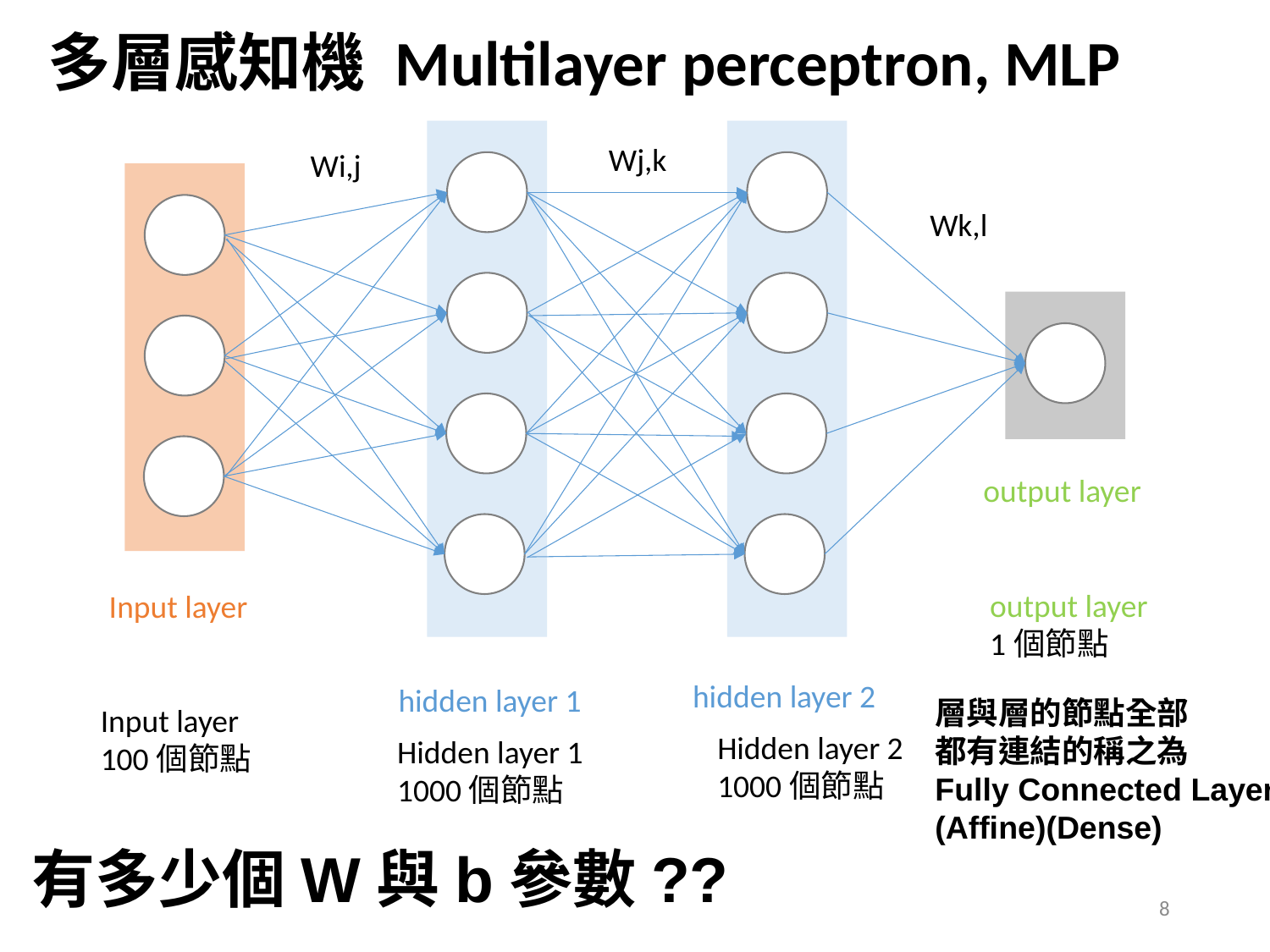

多層感知機 Multilayer perceptron, MLP

Wj,k
Wi,j
Wk,l
output layer
hidden layer 2
hidden layer 1
Input layer
output layer
1個節點
層與層的節點全部
都有連結的稱之為
Fully Connected Layer
(Affine)(Dense)
Input layer
100個節點
Hidden layer 2
1000個節點
Hidden layer 1
1000個節點
有多少個W與b參數??
8